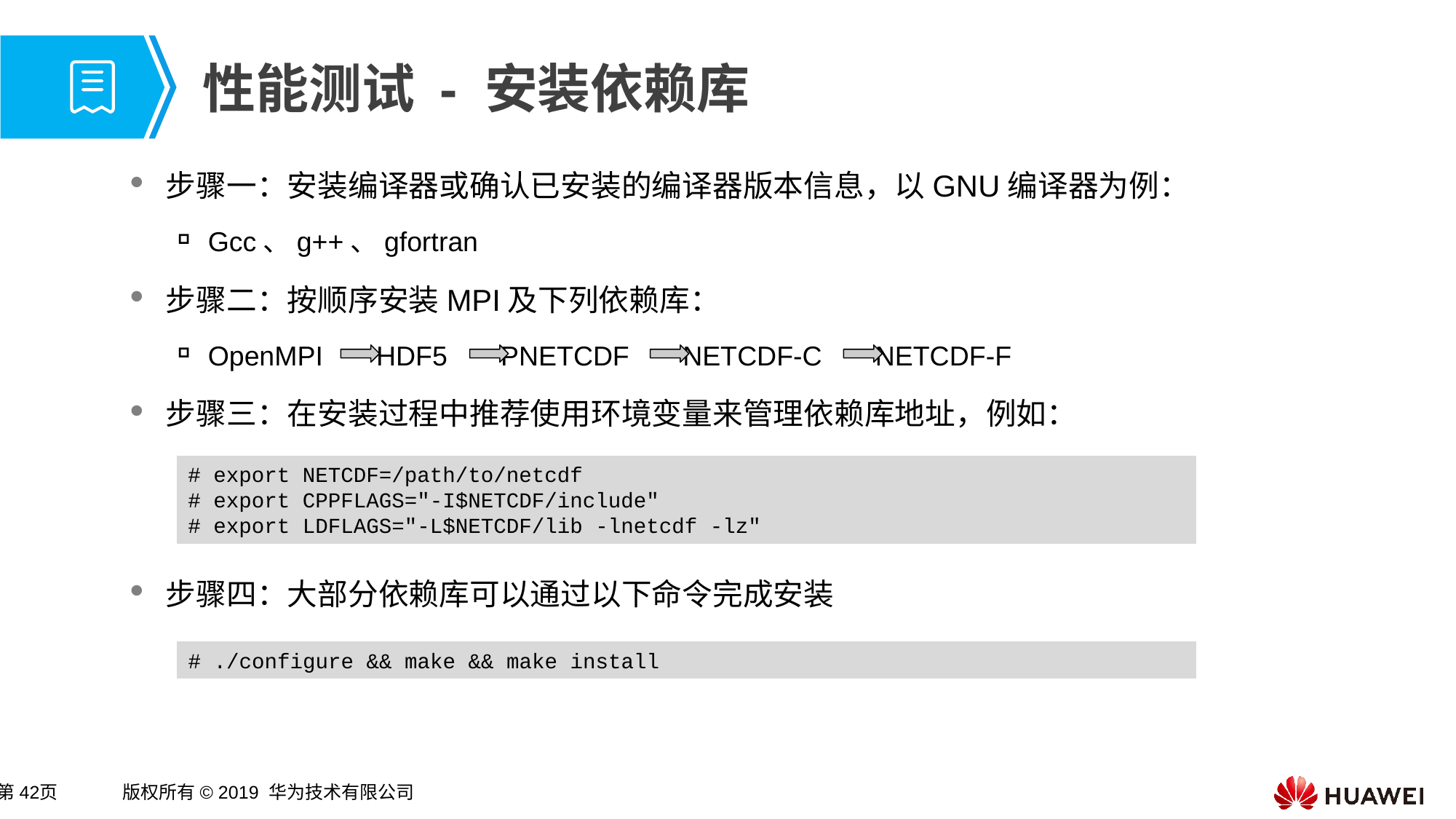

# 性能测试 - 安装依赖库
步骤一：安装编译器或确认已安装的编译器版本信息，以GNU编译器为例：
Gcc、g++、gfortran
步骤二：按顺序安装MPI及下列依赖库：
OpenMPI       HDF5       PNETCDF       NETCDF-C       NETCDF-F
步骤三：在安装过程中推荐使用环境变量来管理依赖库地址，例如：

步骤四：大部分依赖库可以通过以下命令完成安装

# export NETCDF=/path/to/netcdf
# export CPPFLAGS="-I$NETCDF/include"
# export LDFLAGS="-L$NETCDF/lib -lnetcdf -lz"
# ./configure && make && make install